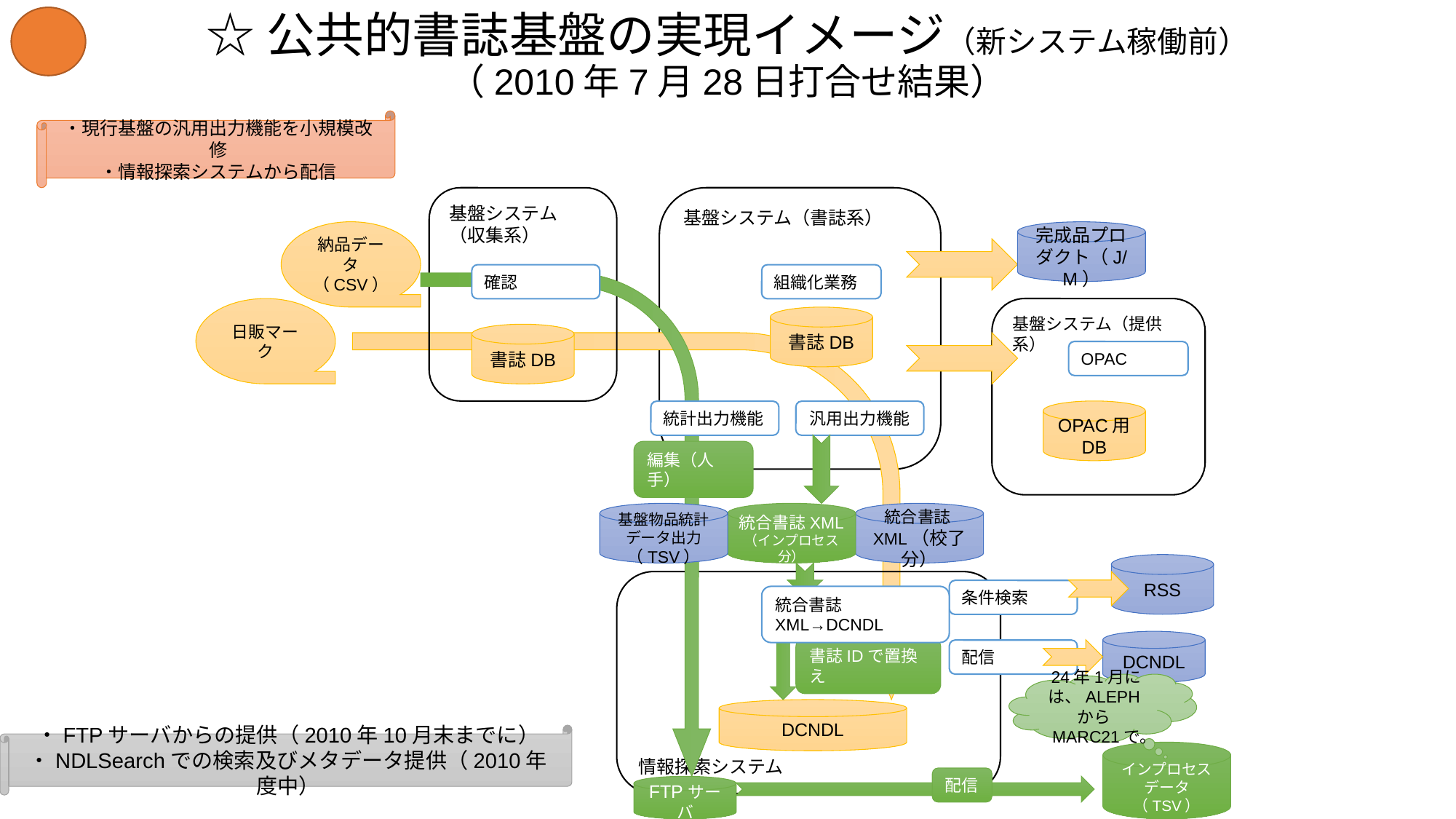

# ☆公共的書誌基盤の実現イメージ（新システム稼働前） （2010年7月28日打合せ結果）

・現行基盤の汎用出力機能を小規模改修
・情報探索システムから配信
基盤システム
（収集系）
基盤システム（書誌系）

納品データ
（CSV）
完成品プロダクト（J/M）

確認
組織化業務
日販マーク
基盤システム（提供系）

書誌DB
書誌DB

OPAC

OPAC用
DB
統計出力機能
汎用出力機能
編集（人手）

基盤物品統計データ出力
（TSV）
統合書誌XML
（インプロセス分）
統合書誌XML（校了分）
RSS

情報探索システム

条件検索
統合書誌XML→DCNDL
DCNDL

配信
書誌IDで置換え

24年1月には、ALEPHからMARC21で。
DCNDL
・FTPサーバからの提供（2010年10月末までに）
・NDLSearchでの検索及びメタデータ提供（2010年度中）
インプロセスデータ
（TSV）
配信
FTPサーバ